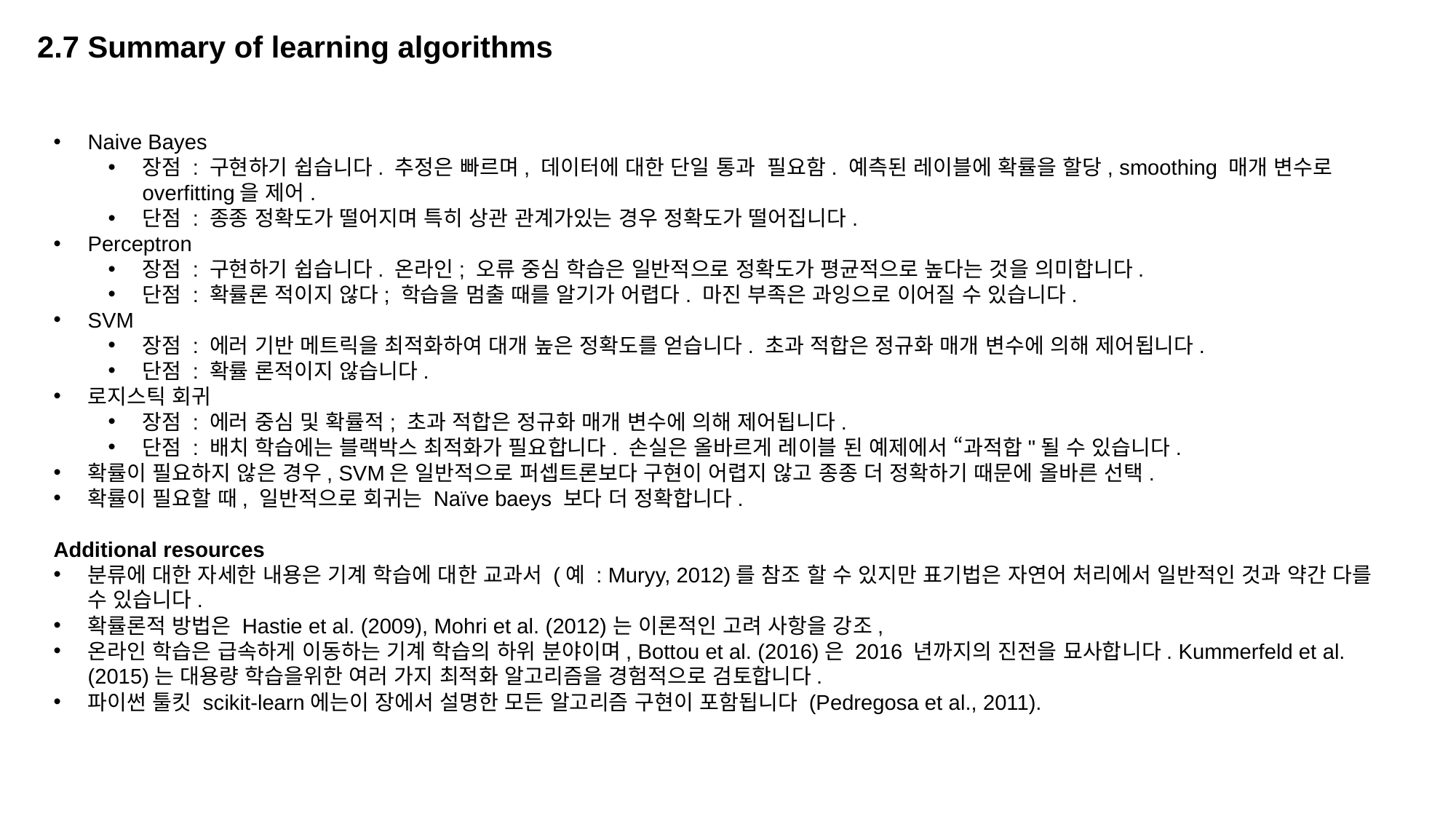

# 2.7 Summary of learning algorithms

Naive Bayes
장점 : 구현하기 쉽습니다. 추정은 빠르며, 데이터에 대한 단일 통과  필요함. 예측된 레이블에 확률을 할당, smoothing 매개 변수로 overfitting을 제어.
단점 : 종종 정확도가 떨어지며 특히 상관 관계가있는 경우 정확도가 떨어집니다.
Perceptron
장점 : 구현하기 쉽습니다. 온라인; 오류 중심 학습은 일반적으로 정확도가 평균적으로 높다는 것을 의미합니다.
단점 : 확률론 적이지 않다; 학습을 멈출 때를 알기가 어렵다. 마진 부족은 과잉으로 이어질 수 있습니다.
SVM
장점 : 에러 기반 메트릭을 최적화하여 대개 높은 정확도를 얻습니다. 초과 적합은 정규화 매개 변수에 의해 제어됩니다.
단점 : 확률 론적이지 않습니다.
로지스틱 회귀
장점 : 에러 중심 및 확률적; 초과 적합은 정규화 매개 변수에 의해 제어됩니다.
단점 : 배치 학습에는 블랙박스 최적화가 필요합니다. 손실은 올바르게 레이블 된 예제에서 “과적합"될 수 있습니다.
확률이 필요하지 않은 경우, SVM은 일반적으로 퍼셉트론보다 구현이 어렵지 않고 종종 더 정확하기 때문에 올바른 선택.
확률이 필요할 때, 일반적으로 회귀는 Naïve baeys 보다 더 정확합니다.

Additional resources
분류에 대한 자세한 내용은 기계 학습에 대한 교과서 (예 : Muryy, 2012)를 참조 할 수 있지만 표기법은 자연어 처리에서 일반적인 것과 약간 다를 수 있습니다.
확률론적 방법은 Hastie et al. (2009), Mohri et al. (2012)는 이론적인 고려 사항을 강조,
온라인 학습은 급속하게 이동하는 기계 학습의 하위 분야이며, Bottou et al. (2016)은 2016 년까지의 진전을 묘사합니다. Kummerfeld et al. (2015)는 대용량 학습을위한 여러 가지 최적화 알고리즘을 경험적으로 검토합니다.
파이썬 툴킷 scikit-learn에는이 장에서 설명한 모든 알고리즘 구현이 포함됩니다 (Pedregosa et al., 2011).